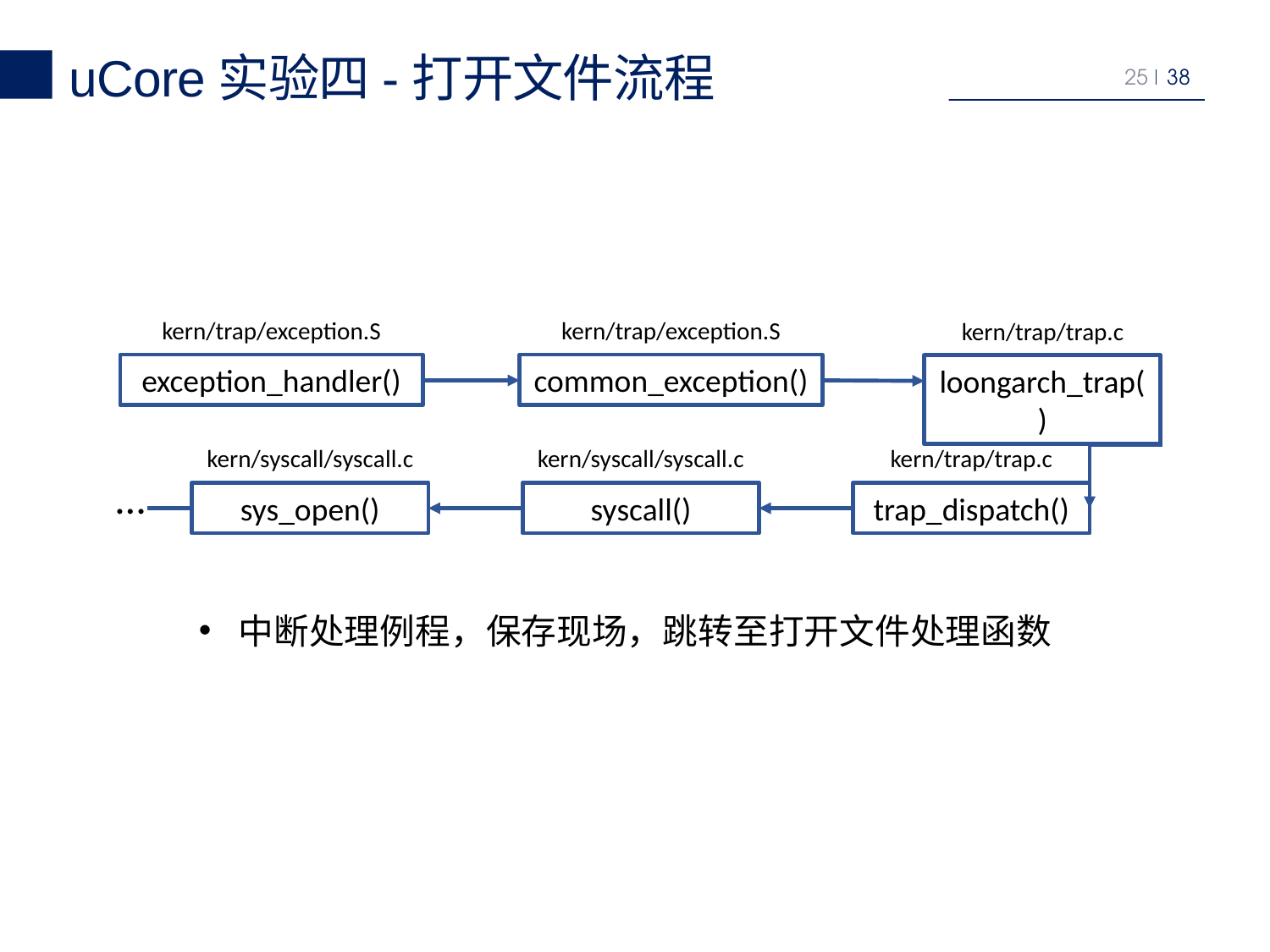

uCore实验四-打开文件流程

25
kern/trap/exception.S
exception_handler()
kern/trap/exception.S
common_exception()
kern/trap/trap.c
loongarch_trap()
kern/syscall/syscall.c
sys_open()
kern/syscall/syscall.c
syscall()
kern/trap/trap.c
trap_dispatch()
…
中断处理例程，保存现场，跳转至打开文件处理函数